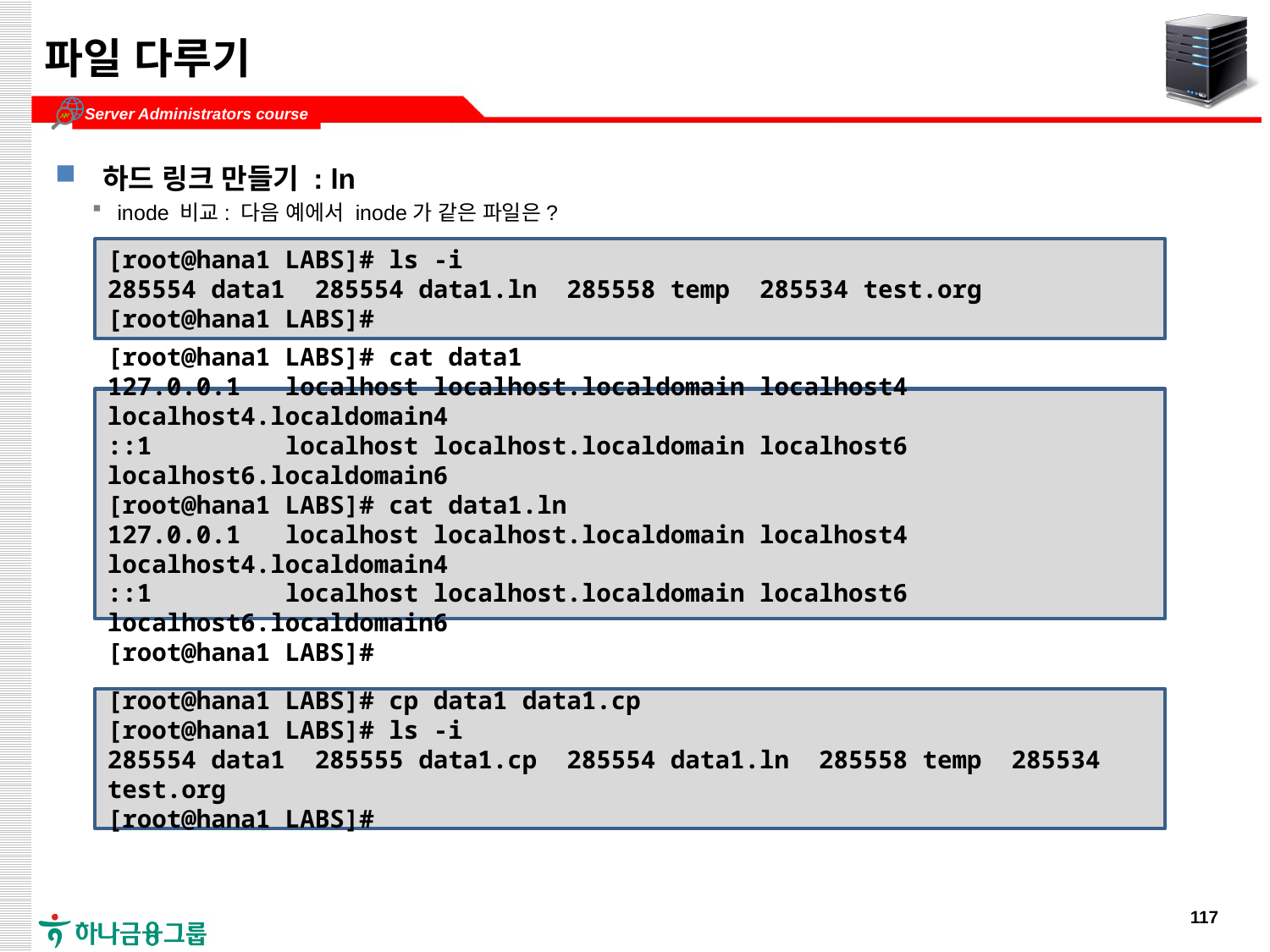

# 파일 다루기
하드 링크 만들기 : ln
inode 비교: 다음 예에서 inode가 같은 파일은?

파일의 내용도 동일

링크와 복사의 차이: 무엇이 다른가?

data1.cp 파일의 내용을 수정해도 data1 파일에는 반영 안됨

[root@hana1 LABS]# ls -i
285554 data1  285554 data1.ln  285558 temp  285534 test.org
[root@hana1 LABS]#
[root@hana1 LABS]# cat data1
127.0.0.1   localhost localhost.localdomain localhost4 localhost4.localdomain4
::1         localhost localhost.localdomain localhost6 localhost6.localdomain6
[root@hana1 LABS]# cat data1.ln
127.0.0.1   localhost localhost.localdomain localhost4 localhost4.localdomain4
::1         localhost localhost.localdomain localhost6 localhost6.localdomain6
[root@hana1 LABS]#
[root@hana1 LABS]# cp data1 data1.cp
[root@hana1 LABS]# ls -i
285554 data1  285555 data1.cp  285554 data1.ln  285558 temp  285534 test.org
[root@hana1 LABS]#